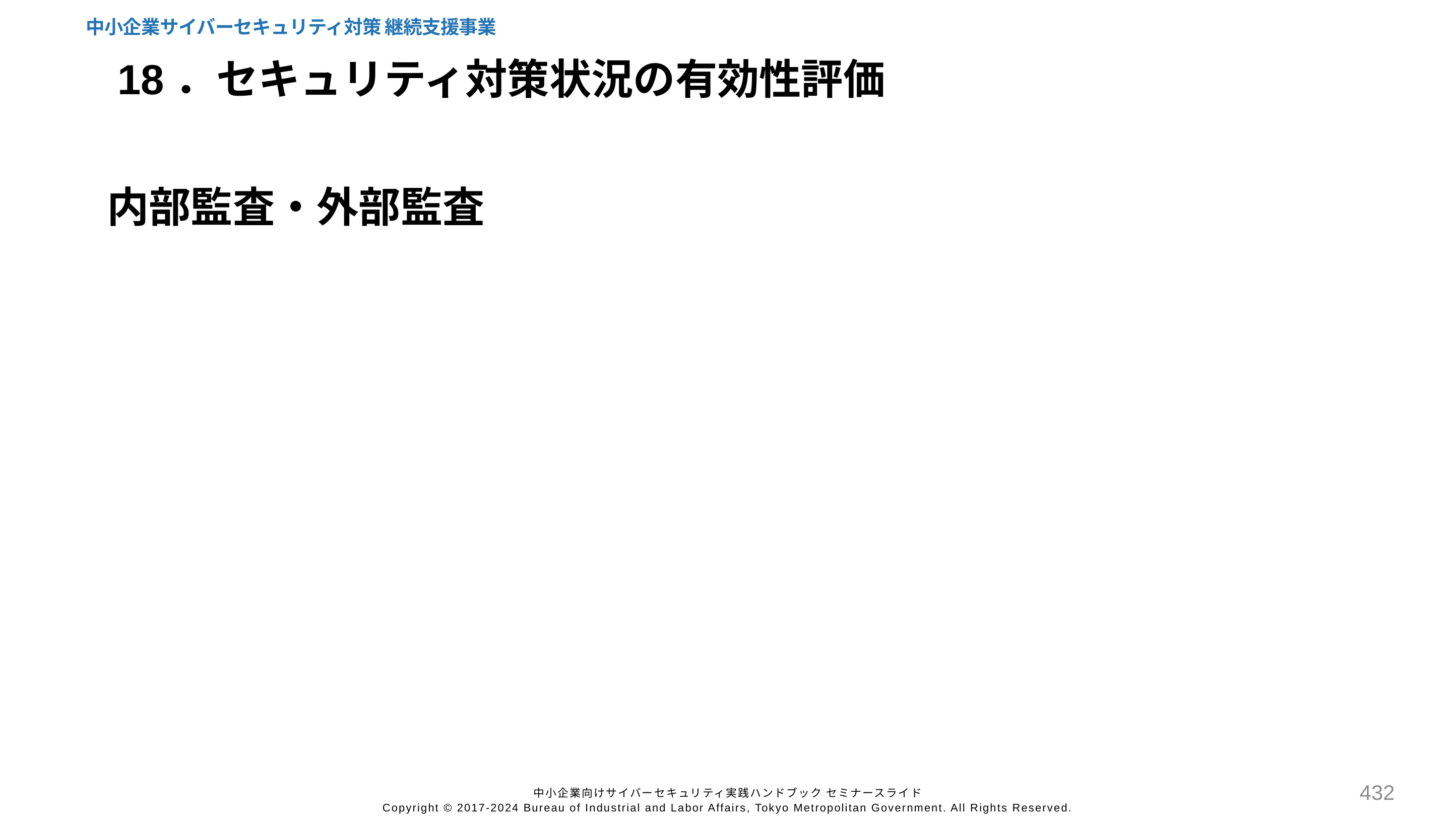

中小企業サイバーセキュリティ対策 継続支援事業
18．セキュリティ対策状況の有効性評価

内部監査・外部監査
432